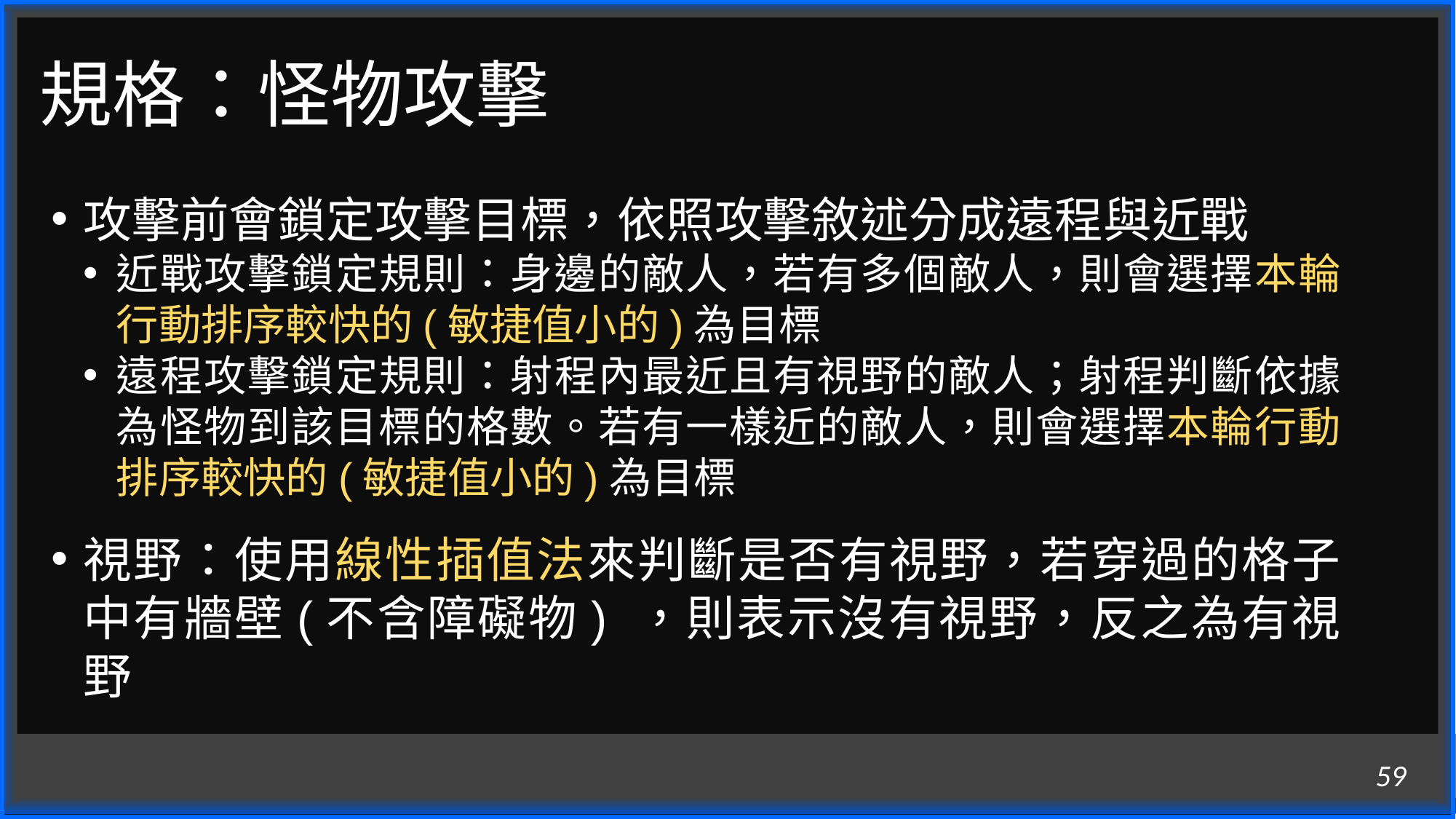

# 規格：怪物攻擊
攻擊前會鎖定攻擊目標，依照攻擊敘述分成遠程與近戰
近戰攻擊鎖定規則：身邊的敵人，若有多個敵人，則會選擇本輪行動排序較快的(敏捷值小的)為目標
遠程攻擊鎖定規則：射程內最近且有視野的敵人；射程判斷依據為怪物到該目標的格數。若有一樣近的敵人，則會選擇本輪行動排序較快的(敏捷值小的)為目標
視野：使用線性插值法來判斷是否有視野，若穿過的格子中有牆壁(不含障礙物) ，則表示沒有視野，反之為有視野